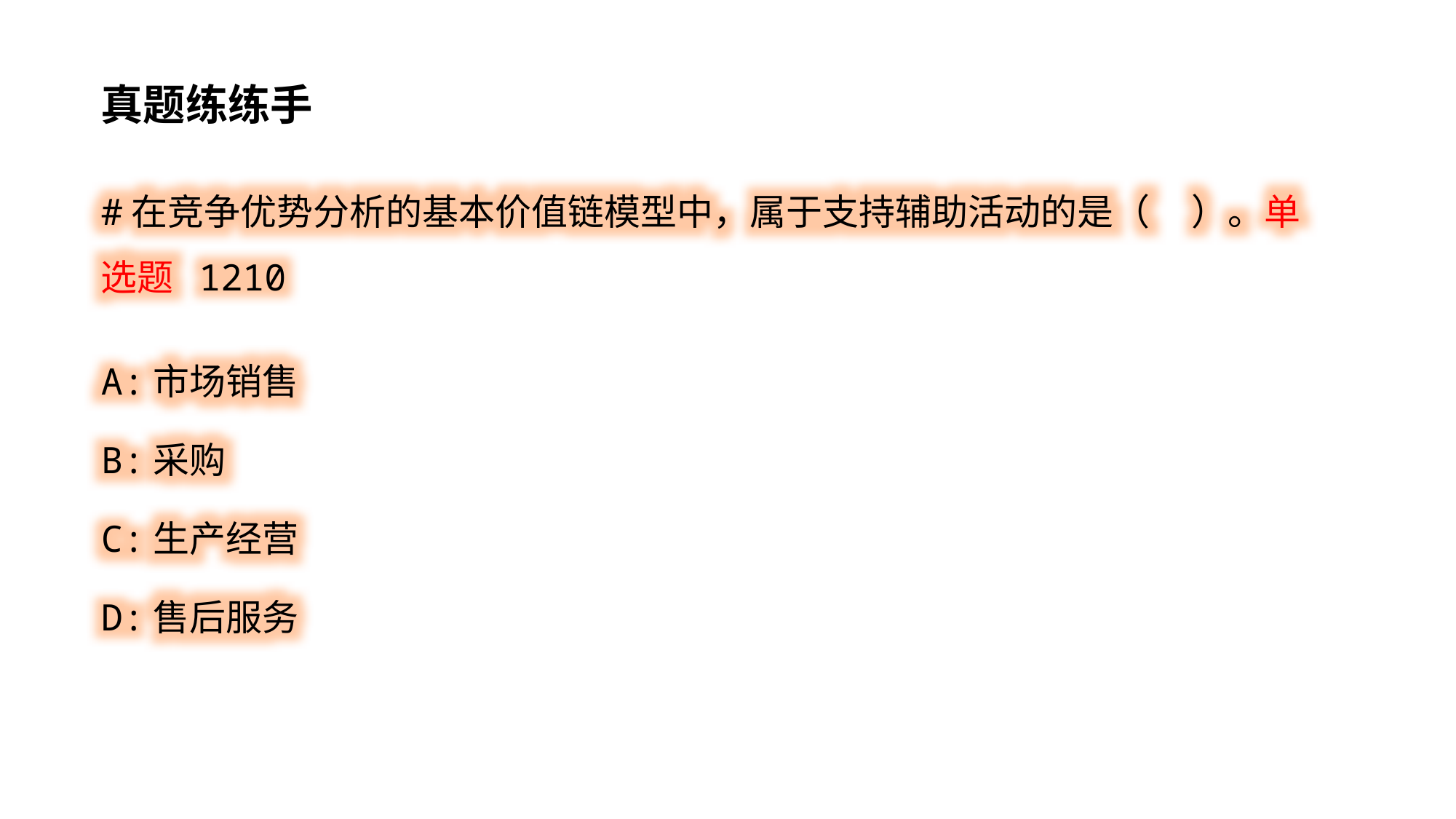

真题练练手
#在竞争优势分析的基本价值链模型中，属于支持辅助活动的是（     ）。单选题  1210

A:市场销售

B:采购

C:生产经营

D:售后服务